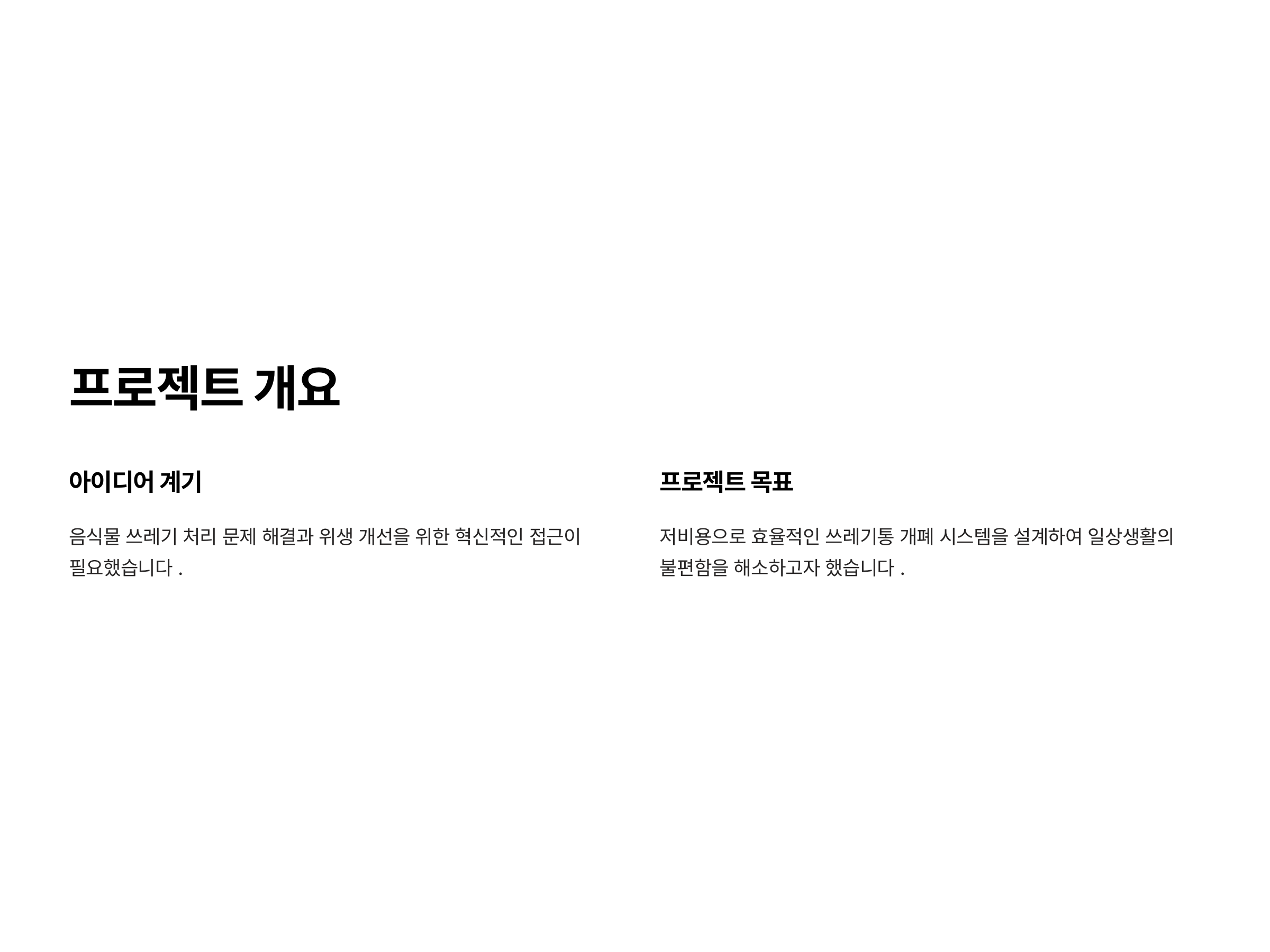

프로젝트 개요
아이디어 계기
프로젝트 목표
음식물 쓰레기 처리 문제 해결과 위생 개선을 위한 혁신적인 접근이 필요했습니다.
저비용으로 효율적인 쓰레기통 개폐 시스템을 설계하여 일상생활의 불편함을 해소하고자 했습니다.